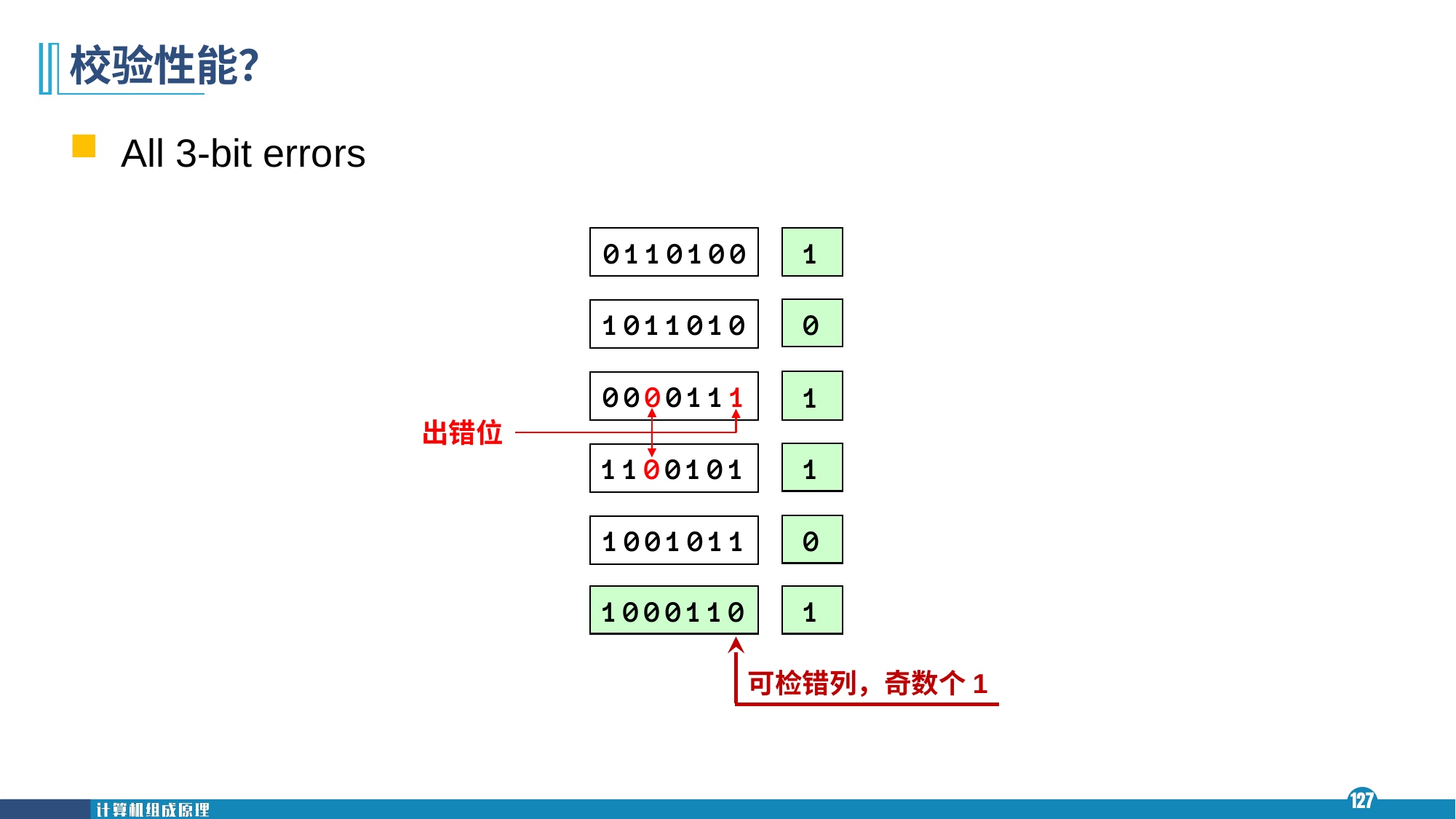

# 校验性能？
 All 3-bit errors

1

0110100
1011010
0

0000111
1

1
1100101

0
1001011

1000110
1

出错位

可检错列，奇数个1